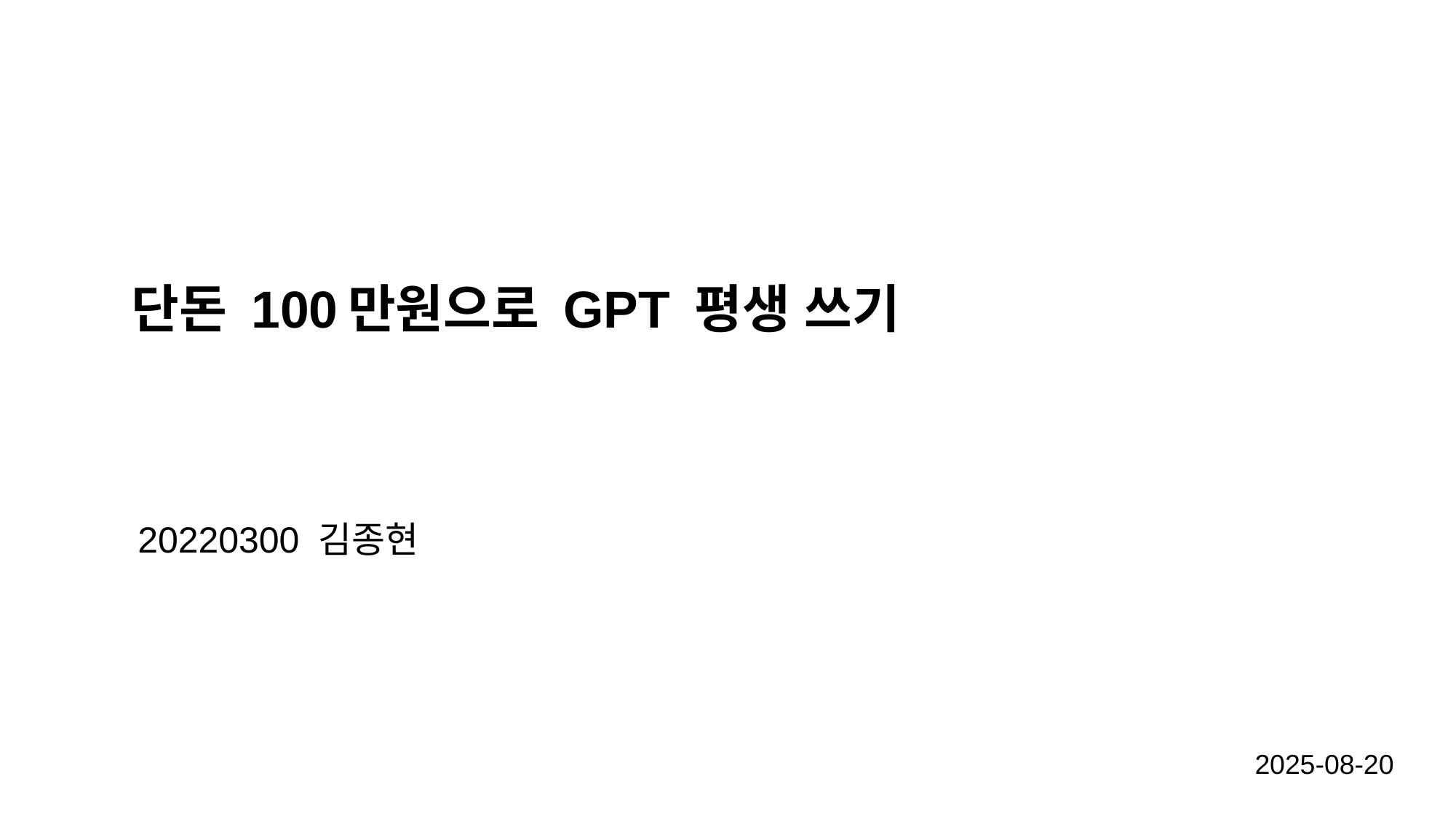

# 단돈 100만원으로 GPT 평생 쓰기
20220300 김종현
2025-08-20